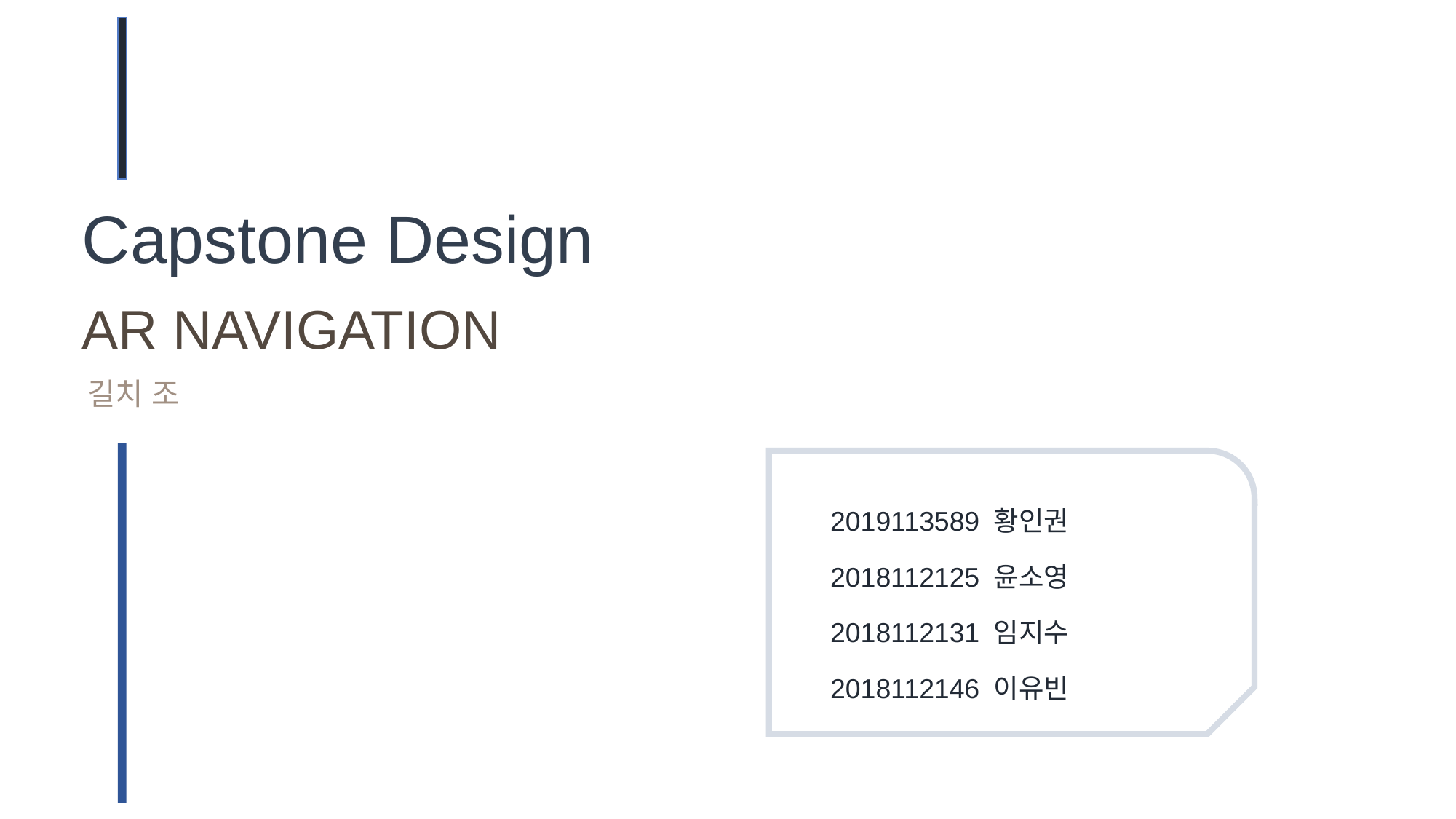

Capstone Design
AR NAVIGATION
길치 조

2019113589 황인권
2018112125 윤소영
2018112131 임지수
2018112146 이유빈